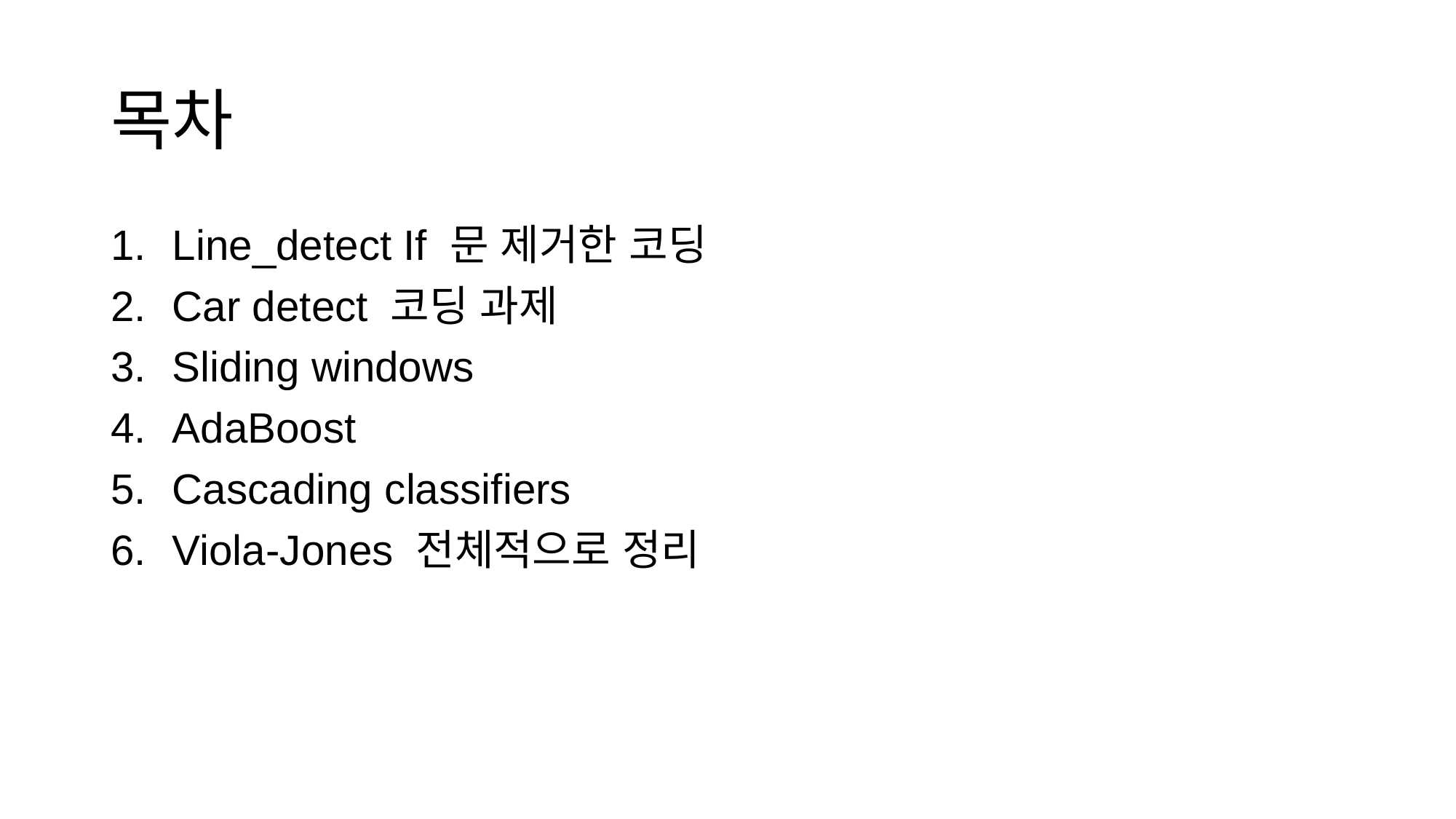

# 목차
Line_detect If 문 제거한 코딩
Car detect 코딩 과제
Sliding windows
AdaBoost
Cascading classifiers
Viola-Jones 전체적으로 정리